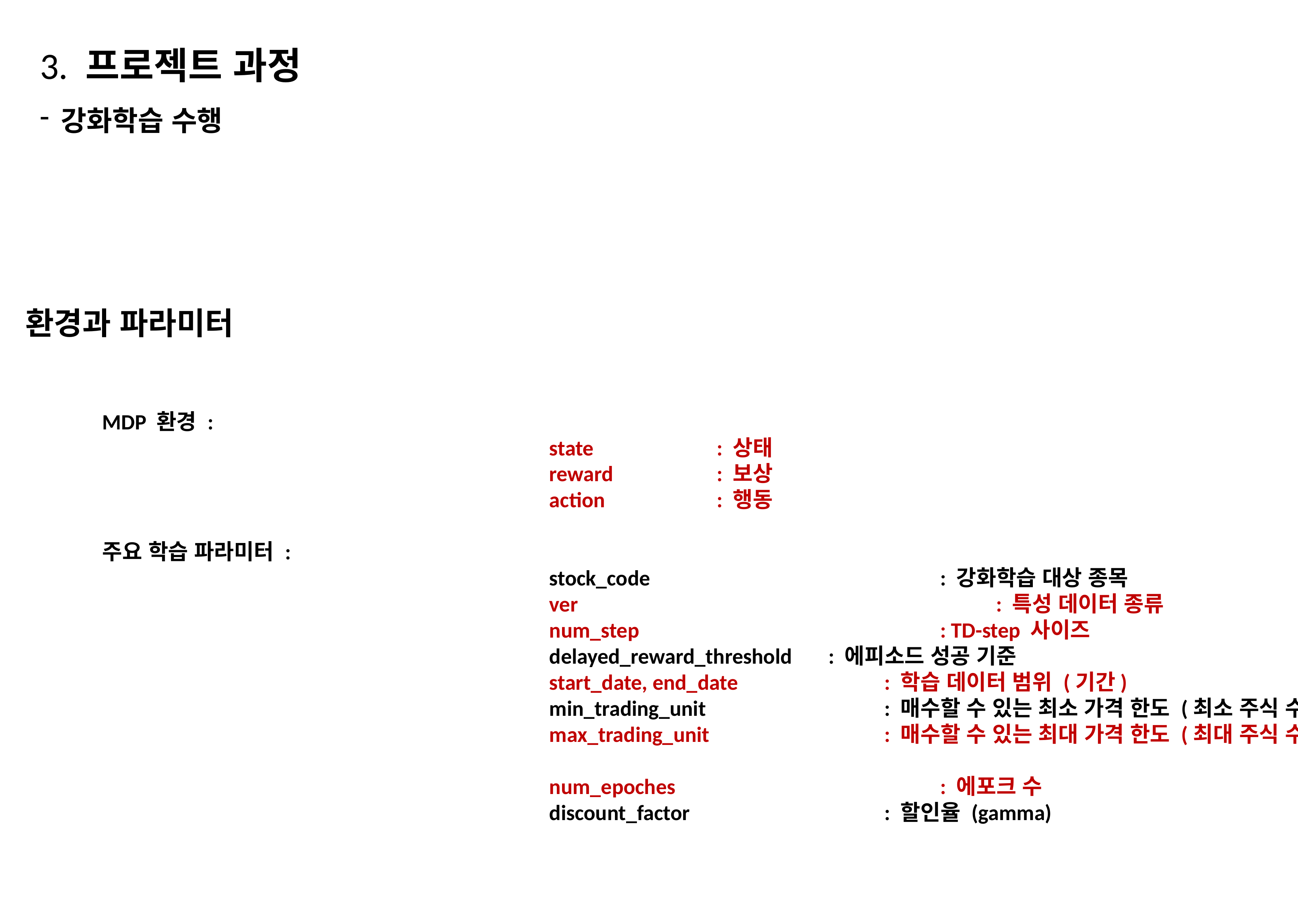

3. 프로젝트 과정
강화학습 수행
환경과 파라미터

		MDP 환경 :
										state 			: 상태
										reward 		: 보상
										action 		: 행동

		주요 학습 파라미터 :
										stock_code 						: 강화학습 대상 종목
										ver 								: 특성 데이터 종류
										num_step 						: TD-step 사이즈
										delayed_reward_threshold 	: 에피소드 성공 기준
										start_date, end_date 			: 학습 데이터 범위 (기간)
										min_trading_unit 				: 매수할 수 있는 최소 가격 한도 (최소 주식 수 한도)
										max_trading_unit 				: 매수할 수 있는 최대 가격 한도 (최대 주식 수 한도)

										num_epoches 					: 에포크 수
										discount_factor 				: 할인율 (gamma)